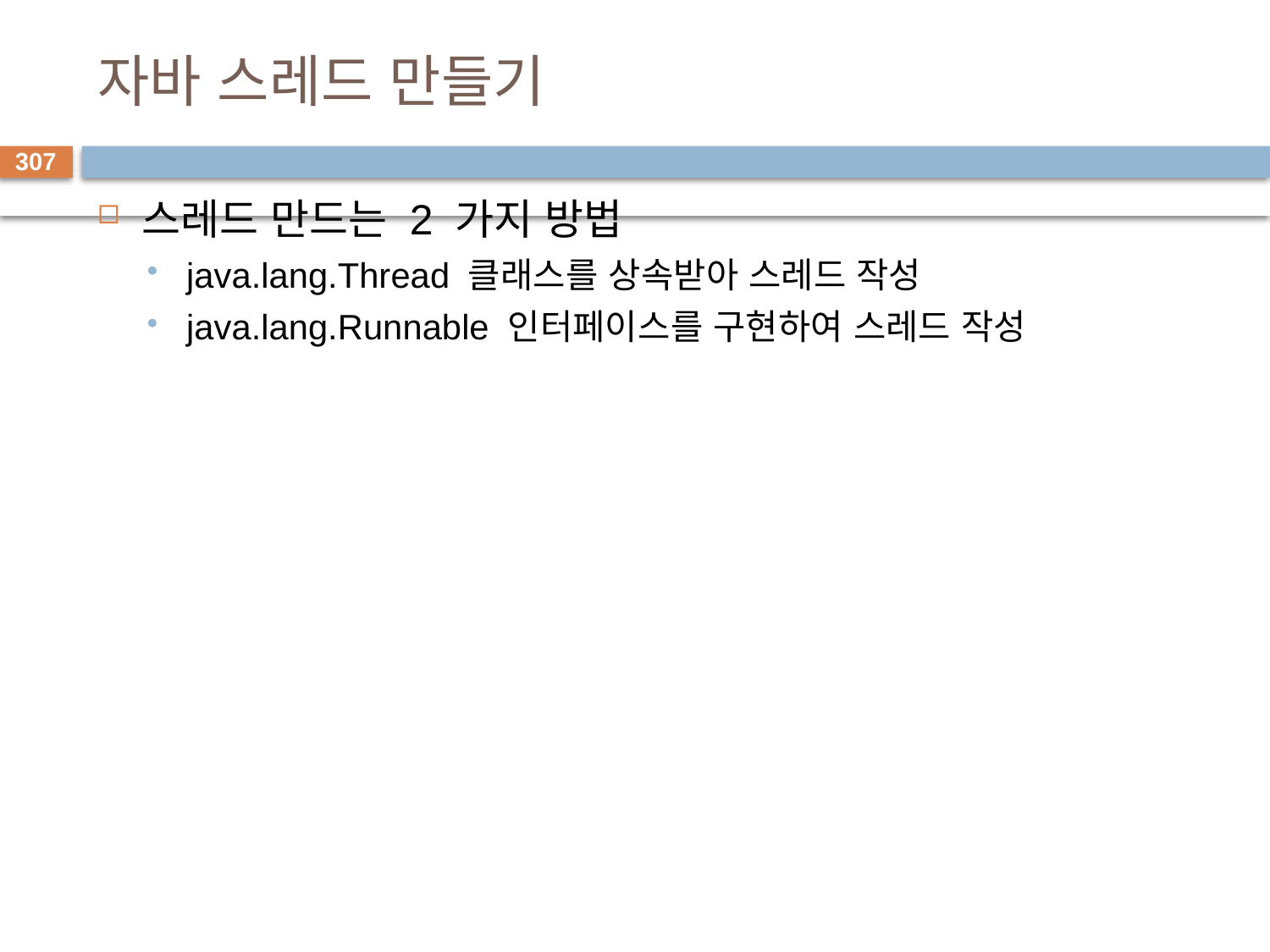

# 자바 스레드 만들기
307
스레드 만드는 2 가지 방법
java.lang.Thread 클래스를 상속받아 스레드 작성
java.lang.Runnable 인터페이스를 구현하여 스레드 작성